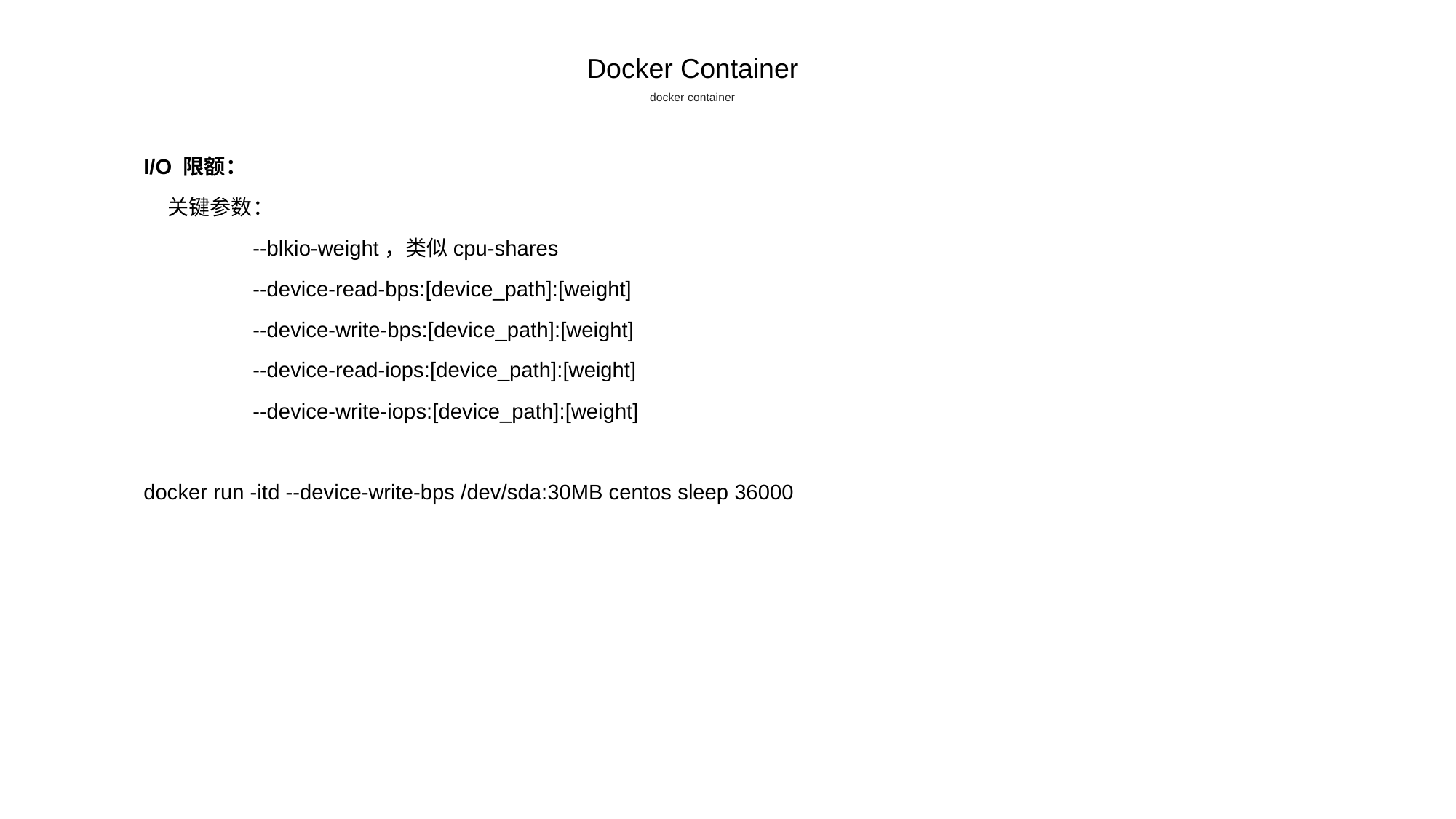

Docker Container

docker container
I/O 限额：
    关键参数：
	--blkio-weight，类似cpu-shares
	--device-read-bps:[device_path]:[weight]
	--device-write-bps:[device_path]:[weight]
	--device-read-iops:[device_path]:[weight]
	--device-write-iops:[device_path]:[weight]

docker run -itd --device-write-bps /dev/sda:30MB centos sleep 36000